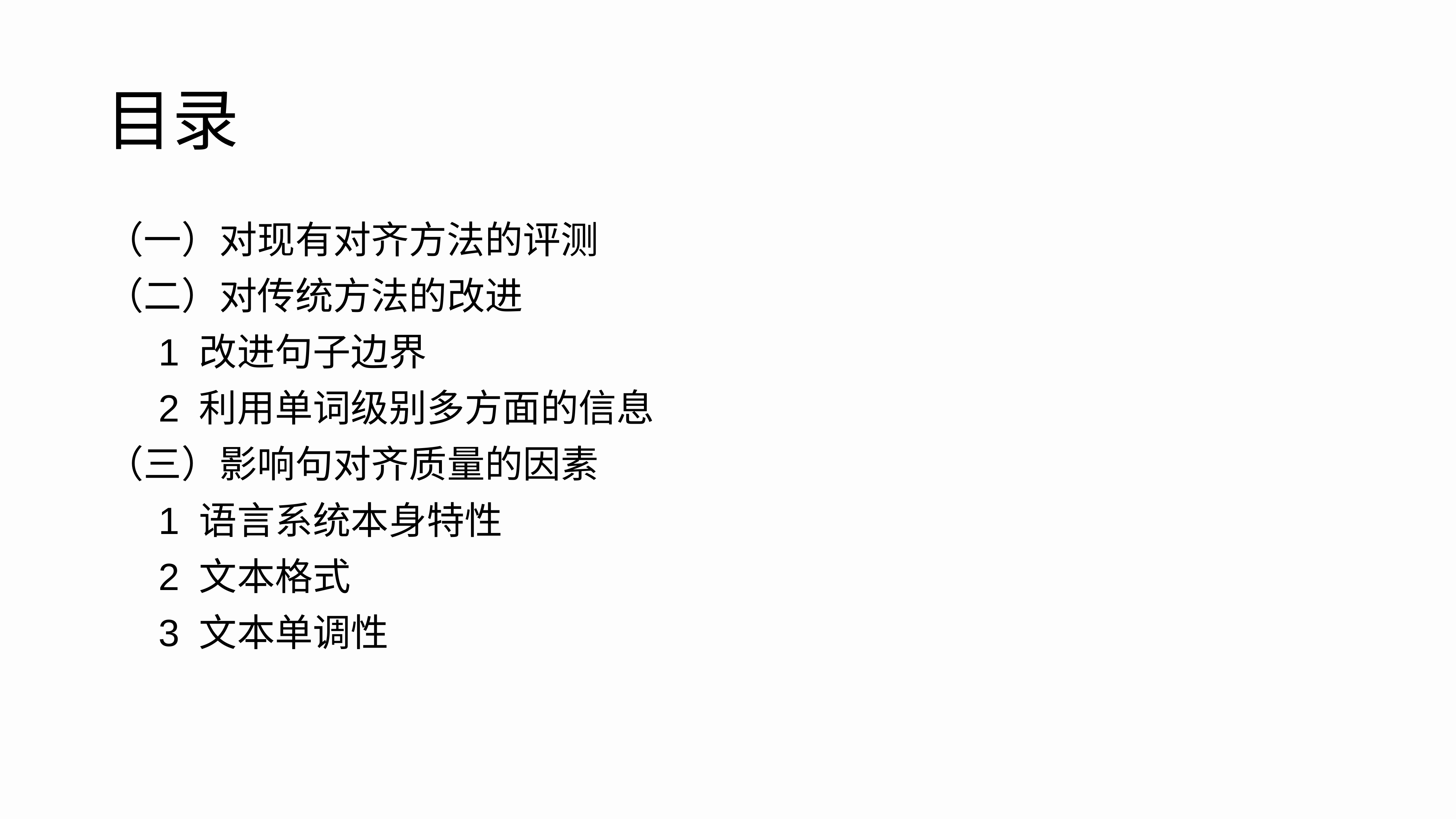

# 目录
（一）对现有对齐方法的评测
（二）对传统方法的改进
     1 改进句子边界
     2 利用单词级别多方面的信息
（三）影响句对齐质量的因素
     1 语言系统本身特性
     2 文本格式
     3 文本单调性